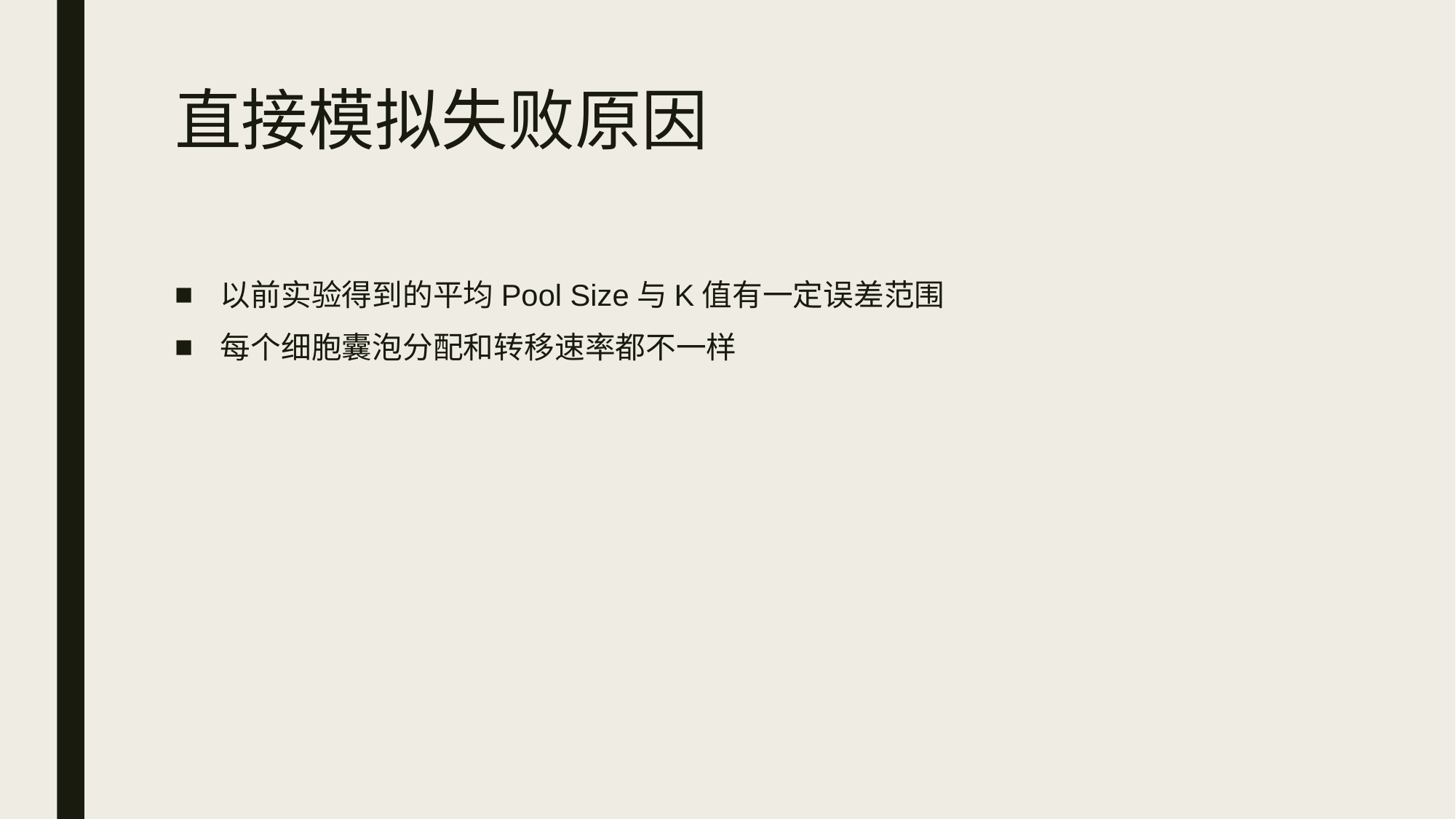

# 直接模拟失败原因
以前实验得到的平均Pool Size与K值有一定误差范围
每个细胞囊泡分配和转移速率都不一样